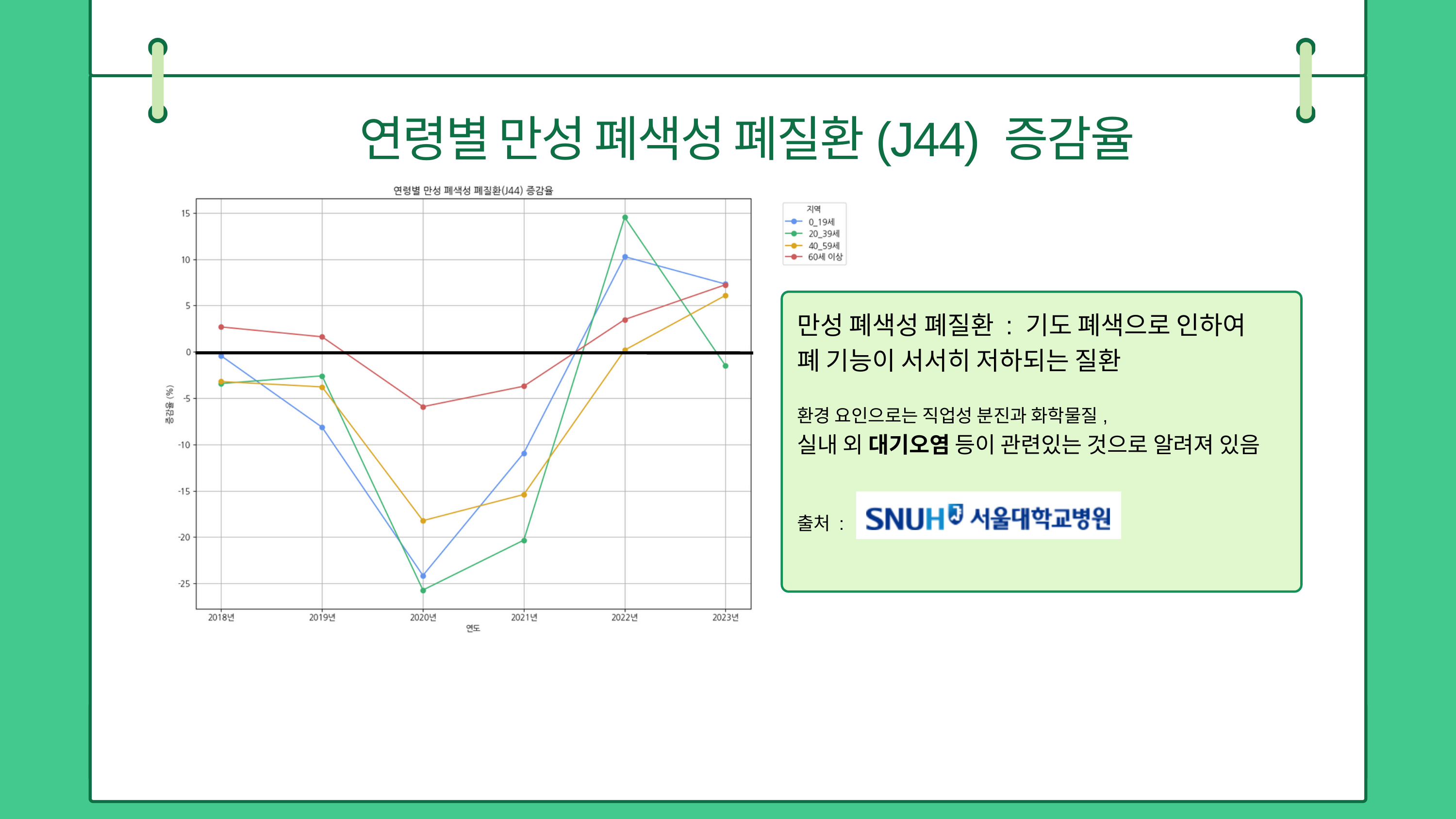

연령별 만성 폐색성 폐질환(J44) 증감율
chapter 7

만성 폐색성 폐질환 : 기도 폐색으로 인하여
폐 기능이 서서히 저하되는 질환

환경 요인으로는 직업성 분진과 화학물질,
실내 외 대기오염 등이 관련있는 것으로 알려져 있음

출처 :